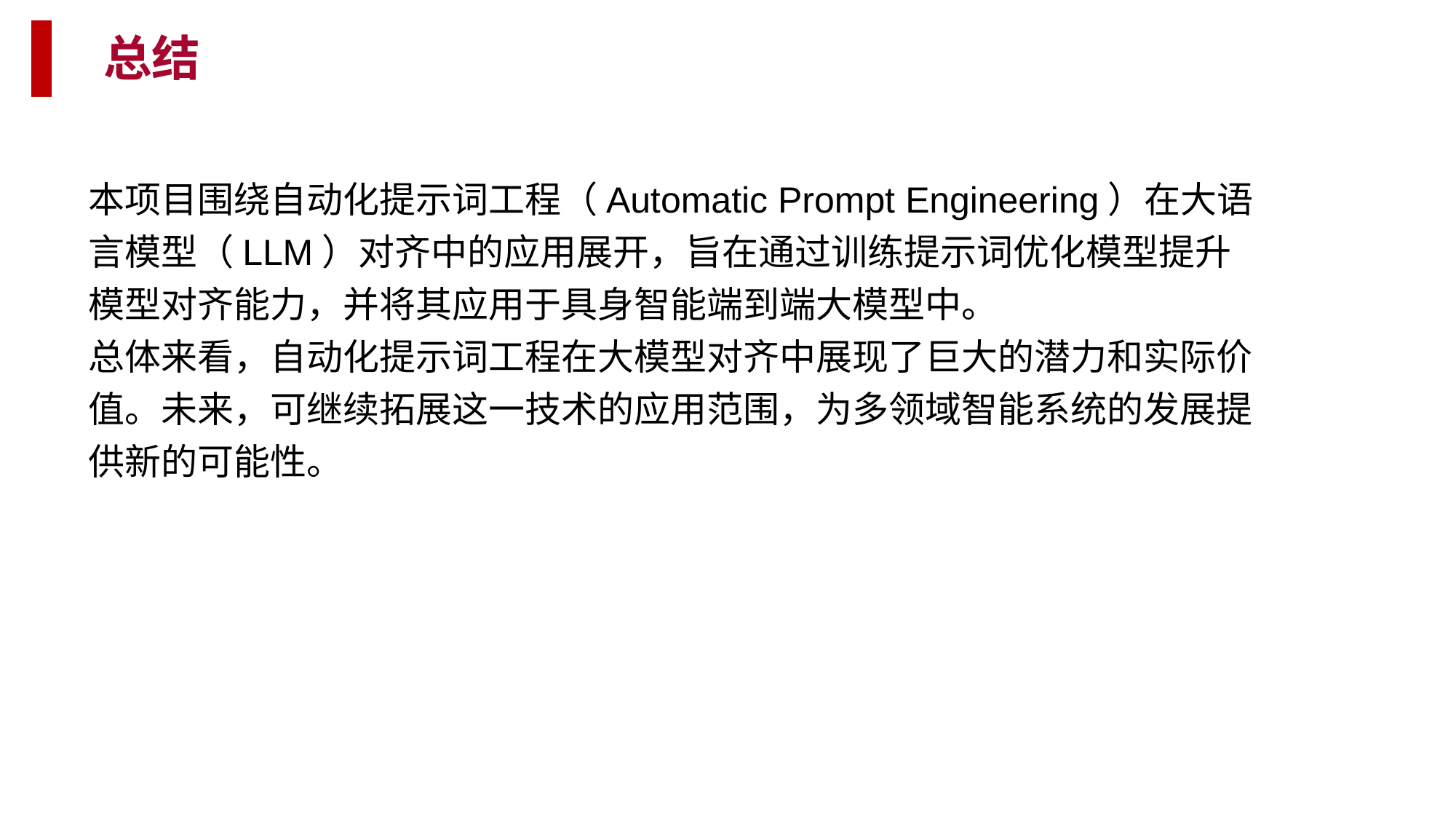

总结
本项目围绕自动化提示词工程（Automatic Prompt Engineering）在大语言模型（LLM）对齐中的应用展开，旨在通过训练提示词优化模型提升模型对齐能力，并将其应用于具身智能端到端大模型中。
总体来看，自动化提示词工程在大模型对齐中展现了巨大的潜力和实际价值。未来，可继续拓展这一技术的应用范围，为多领域智能系统的发展提供新的可能性。